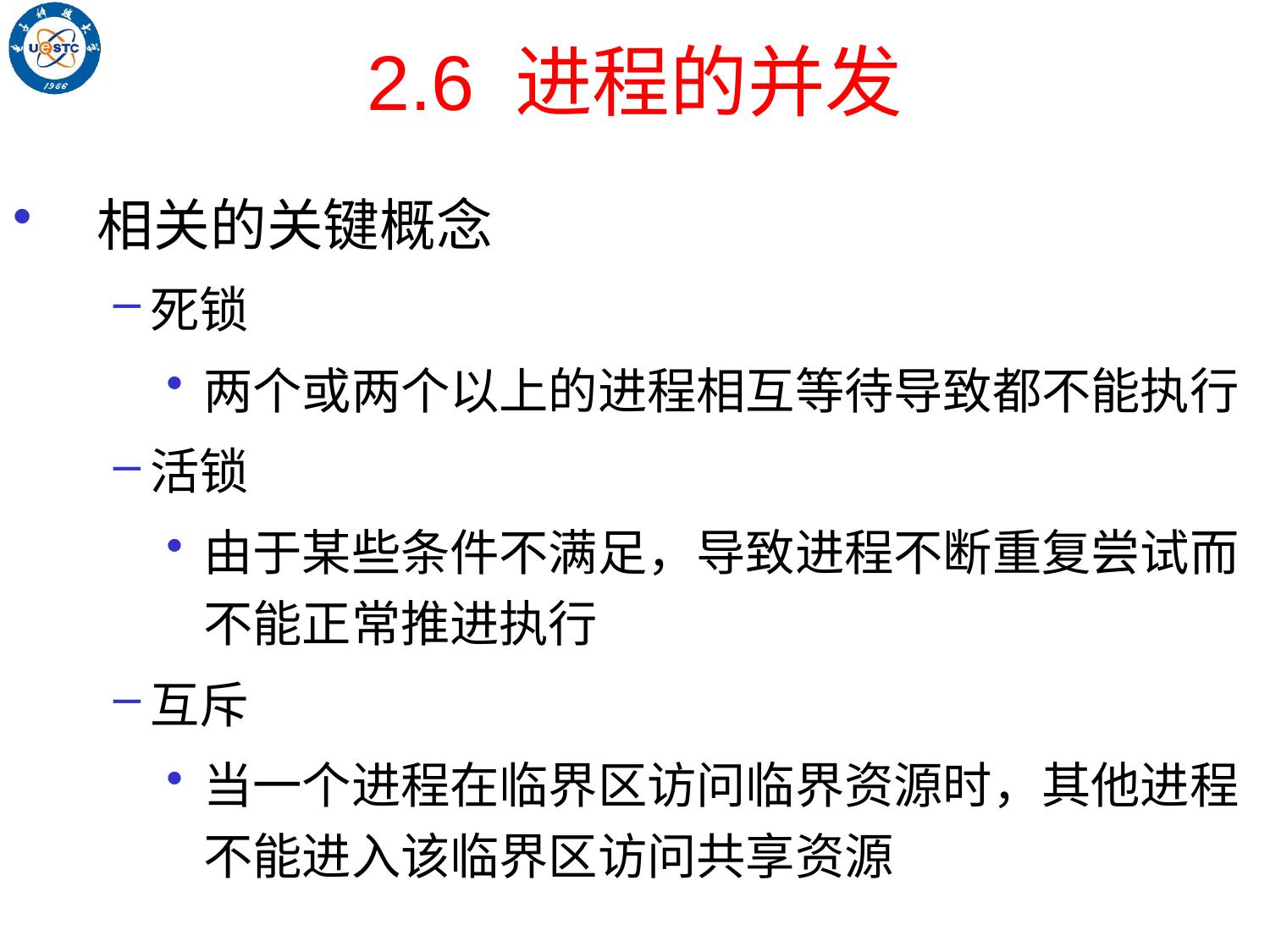

# 2.6 进程的并发
相关的关键概念
死锁
两个或两个以上的进程相互等待导致都不能执行
活锁
由于某些条件不满足，导致进程不断重复尝试而不能正常推进执行
互斥
当一个进程在临界区访问临界资源时，其他进程不能进入该临界区访问共享资源